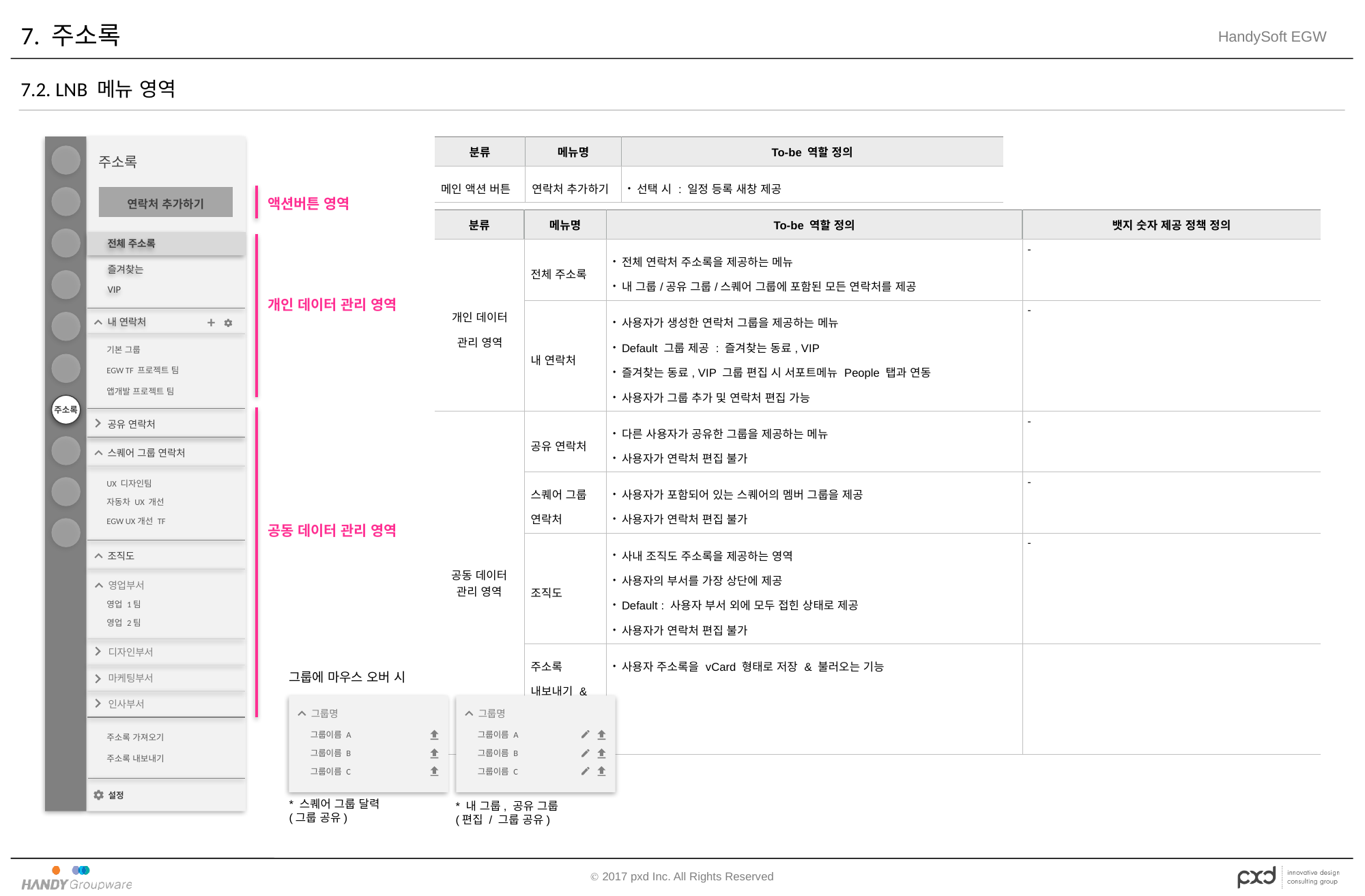

# 7. 주소록
7.2. LNB 메뉴 영역

| 분류 | 메뉴명 | To-be 역할 정의 |
| --- | --- | --- |
| 메인 액션 버튼 | 연락처 추가하기 | 선택 시 : 일정 등록 새창 제공 |

주소록

주소록
액션버튼 영역

연락처 추가하기
| 분류 | 메뉴명 | To-be 역할 정의 | 뱃지 숫자 제공 정책 정의 |
| --- | --- | --- | --- |
| 개인 데이터 관리 영역 | 전체 주소록 | 전체 연락처 주소록을 제공하는 메뉴 내 그룹/공유 그룹/스퀘어 그룹에 포함된 모든 연락처를 제공 | - |
|  | 내 연락처 | 사용자가 생성한 연락처 그룹을 제공하는 메뉴 Default 그룹 제공 : 즐겨찾는 동료, VIP 즐겨찾는 동료, VIP 그룹 편집 시 서포트메뉴 People 탭과 연동 사용자가 그룹 추가 및 연락처 편집 가능 | - |
| 공동 데이터 관리 영역 | 공유 연락처 | 다른 사용자가 공유한 그룹을 제공하는 메뉴 사용자가 연락처 편집 불가 | - |
|  | 스퀘어 그룹 연락처 | 사용자가 포함되어 있는 스퀘어의 멤버 그룹을 제공 사용자가 연락처 편집 불가 | - |
|  | 조직도 | 사내 조직도 주소록을 제공하는 영역 사용자의 부서를 가장 상단에 제공 Default : 사용자 부서 외에 모두 접힌 상태로 제공 사용자가 연락처 편집 불가 | - |
|  | 주소록 내보내기 & 주소록 가져오기 | 사용자 주소록을 vCard 형태로 저장 & 불러오는 기능 |  |

전체 주소록
즐겨찾는
VIP
개인 데이터 관리 영역
+

내 연락처

기본 그룹
EGW TF 프로젝트 팀
앱개발 프로젝트 팀
공유 연락처

스퀘어 그룹 연락처

UX 디자인팀
자동차 UX 개선
EGW UX개선 TF
공동 데이터 관리 영역
조직도

영업부서

영업 1팀
영업 2팀
디자인부서

그룹에 마우스 오버 시
마케팅부서

인사부서

그룹명
그룹명

그룹이름 A
그룹이름 A

주소록 가져오기
그룹이름 B
그룹이름 B

주소록 내보내기
그룹이름 C

그룹이름 C

설정

* 스퀘어 그룹 달력
(그룹 공유)
* 내 그룹, 공유 그룹
(편집 / 그룹 공유)